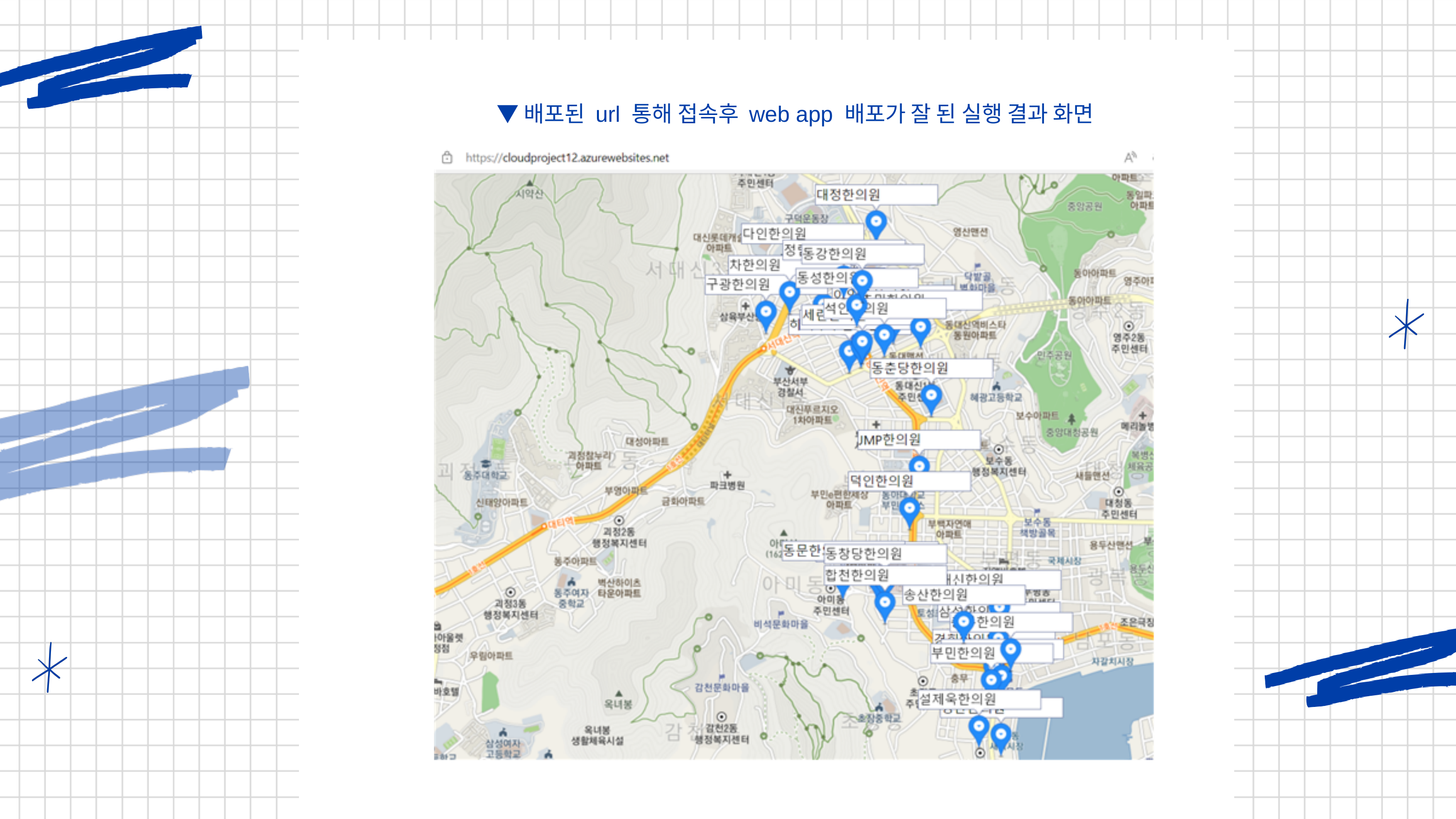

▼배포된 url 통해 접속후 web app 배포가 잘 된 실행 결과 화면

목차 페이지로 돌아가기